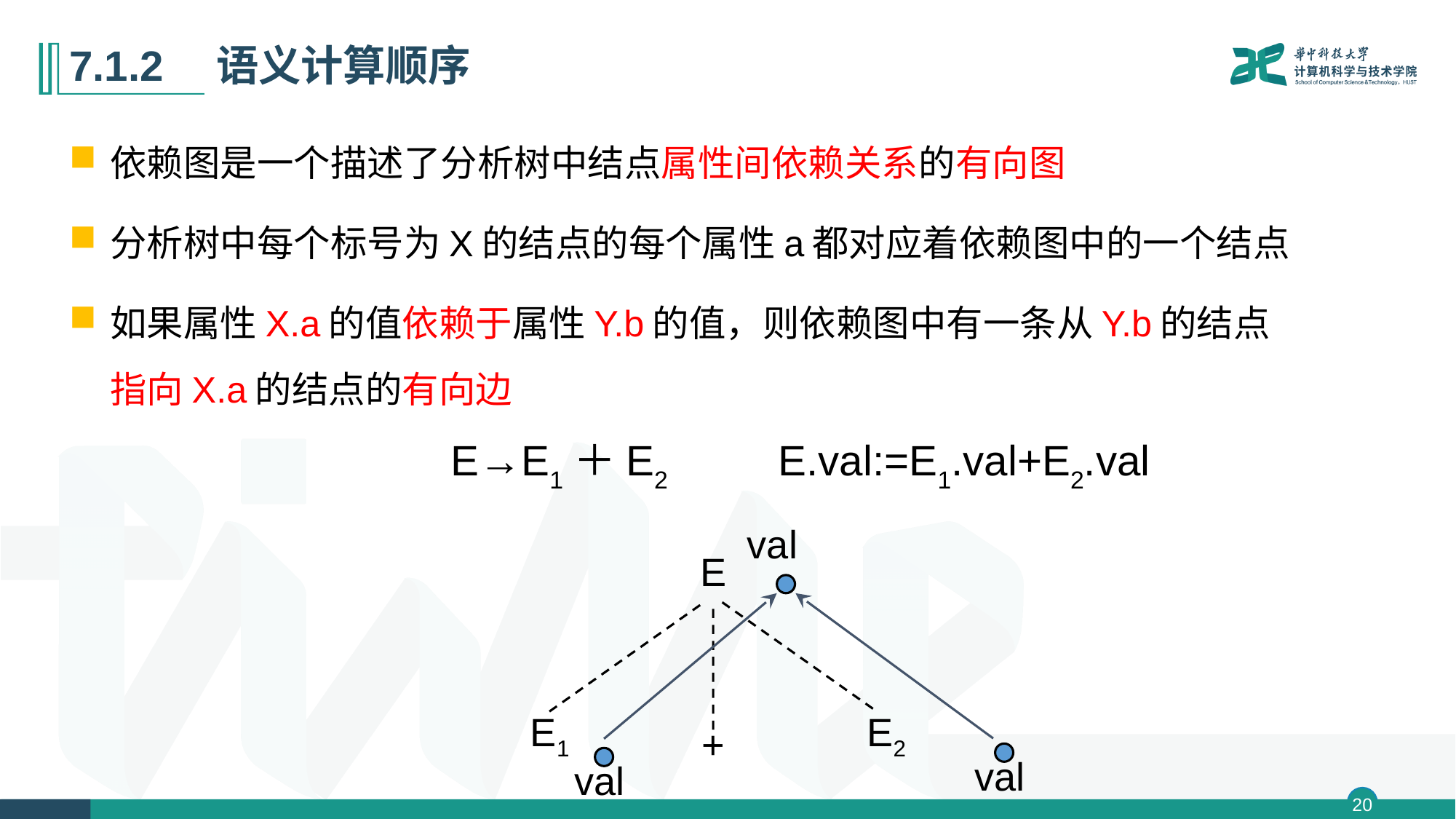

# 7.1.2　语义计算顺序
依赖图是一个描述了分析树中结点属性间依赖关系的有向图
分析树中每个标号为X的结点的每个属性a都对应着依赖图中的一个结点
如果属性X.a的值依赖于属性Y.b的值，则依赖图中有一条从Y.b的结点指向X.a的结点的有向边
E→E1＋E2	    	E.val:=E1.val+E2.val
val
E

E1
E2
+

val

val